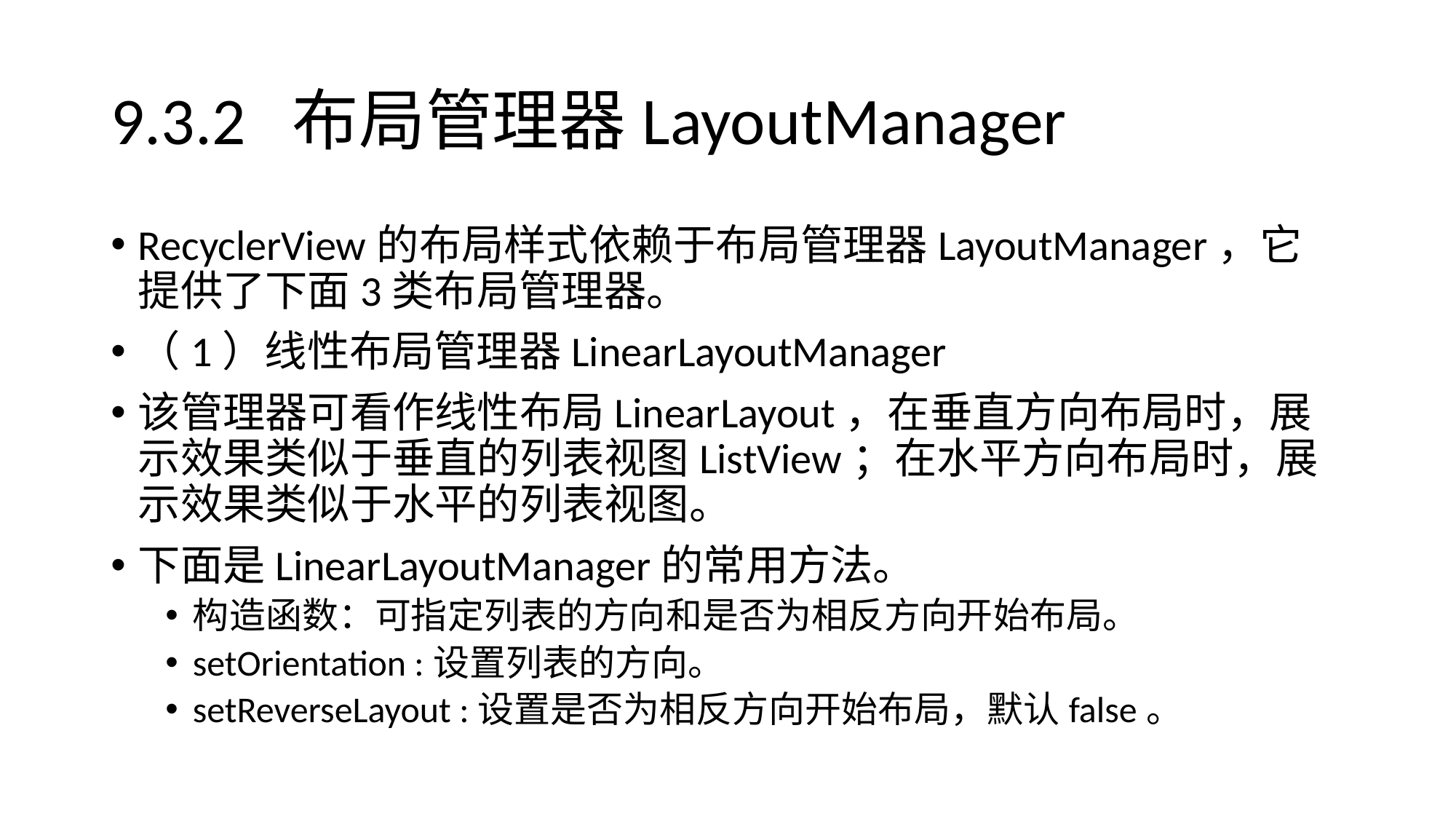

# 9.3.2  布局管理器LayoutManager
RecyclerView的布局样式依赖于布局管理器LayoutManager，它提供了下面3类布局管理器。
（1）线性布局管理器LinearLayoutManager
该管理器可看作线性布局LinearLayout，在垂直方向布局时，展示效果类似于垂直的列表视图ListView；在水平方向布局时，展示效果类似于水平的列表视图。
下面是LinearLayoutManager的常用方法。
构造函数：可指定列表的方向和是否为相反方向开始布局。
setOrientation :设置列表的方向。
setReverseLayout :设置是否为相反方向开始布局，默认false。